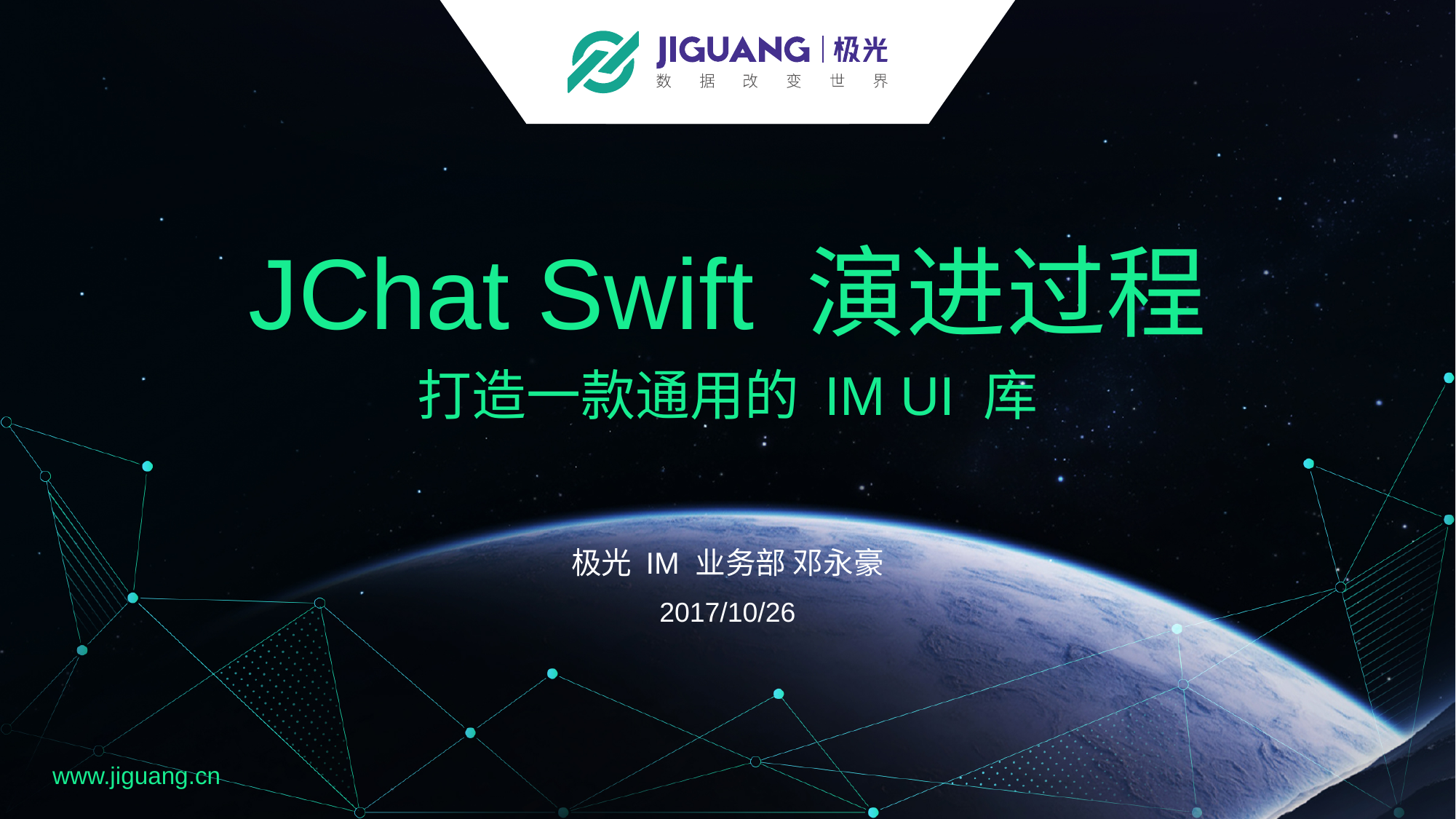

# JChat Swift 演进过程
打造一款通用的 IM UI 库
极光 IM 业务部 邓永豪
2017/10/26